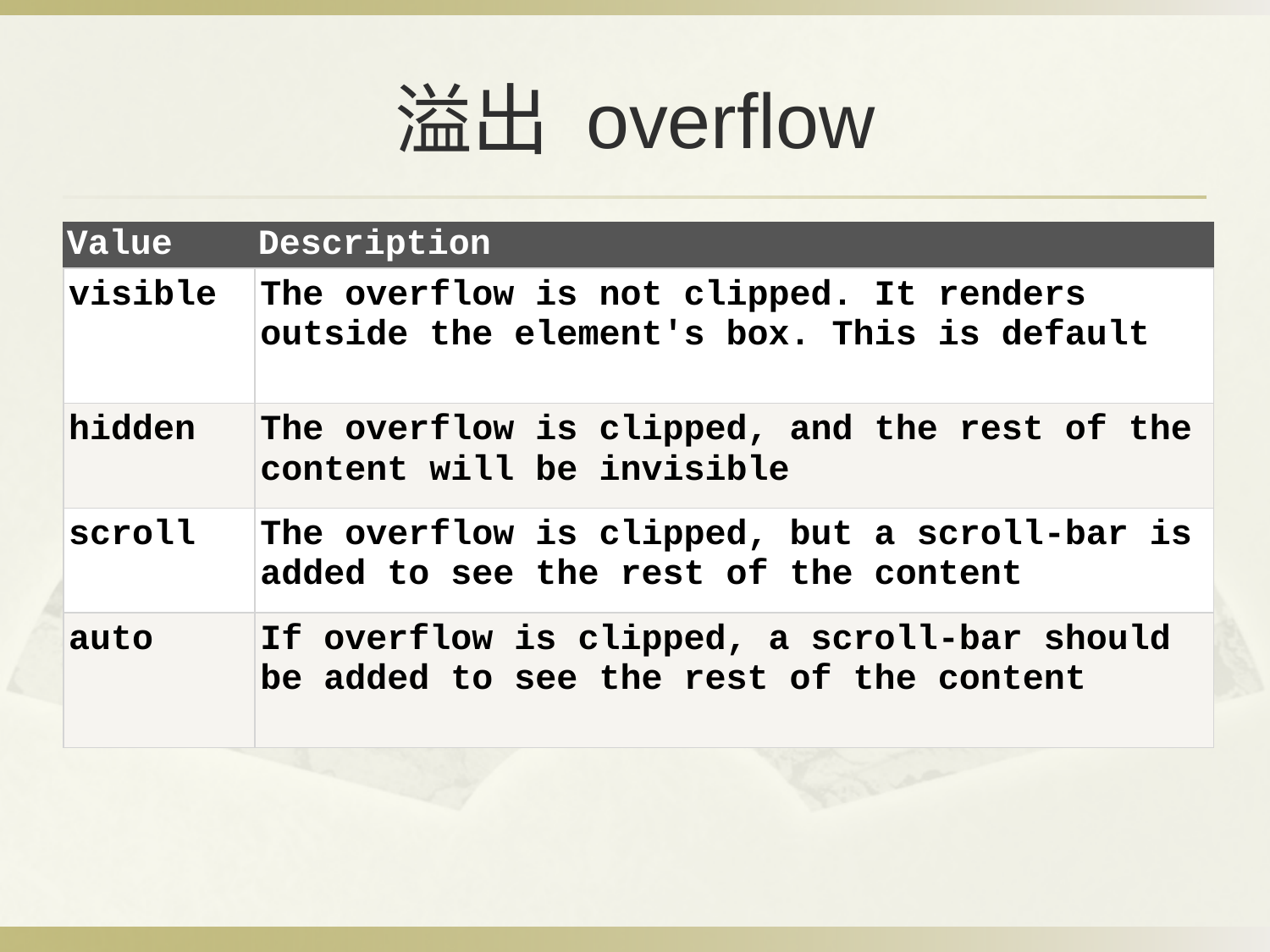

# 溢出 overﬂow
| Value | Description |
| --- | --- |
| visible | The overflow is not clipped. It renders outside the element's box. This is default |
| hidden | The overflow is clipped, and the rest of the content will be invisible |
| scroll | The overflow is clipped, but a scroll-bar is added to see the rest of the content |
| auto | If overflow is clipped, a scroll-bar should be added to see the rest of the content |